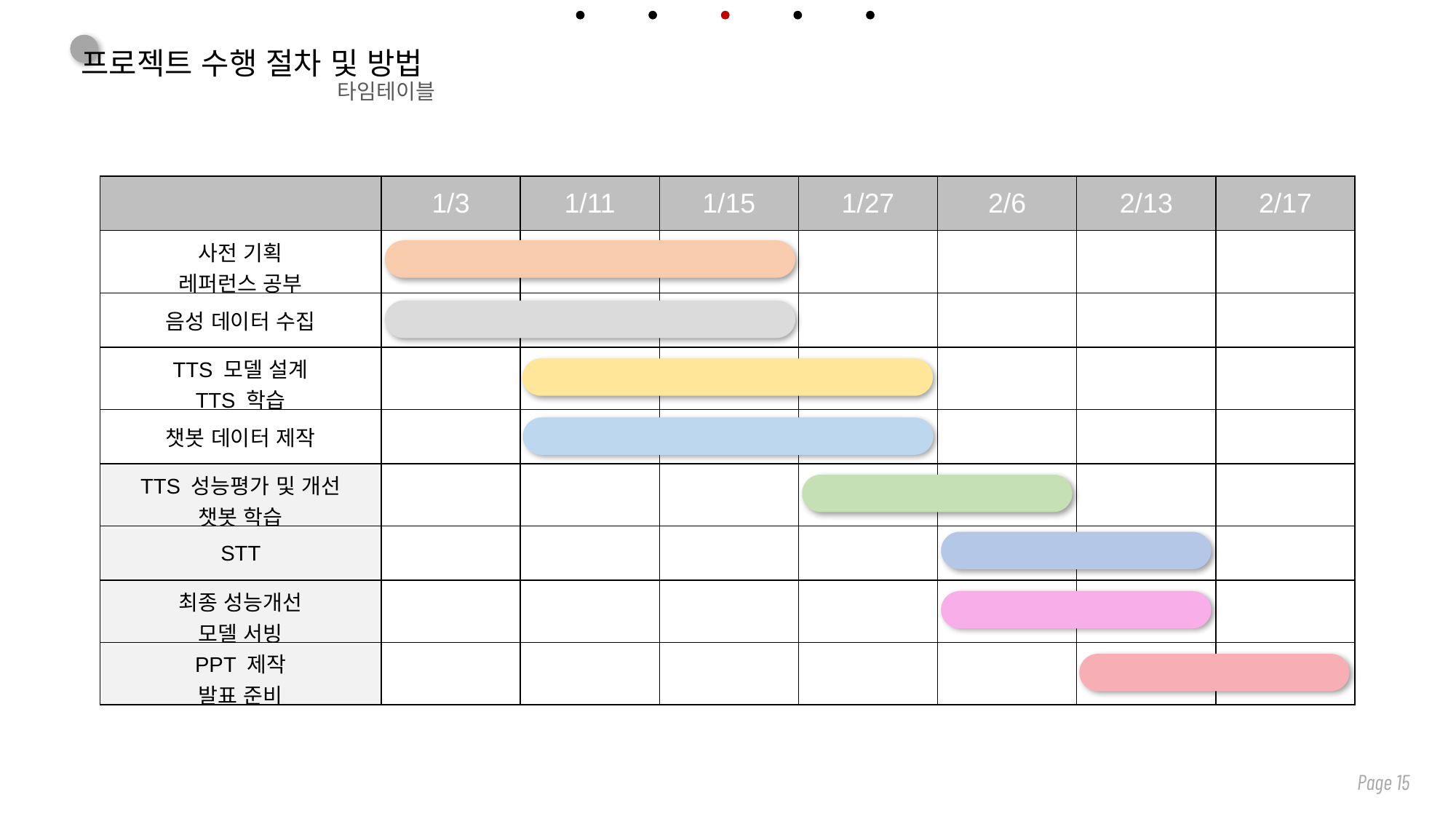

프로젝트 수행 절차 및 방법
타임테이블
|  | 1/3 | 1/11 | 1/15 | 1/27 | 2/6 | 2/13 | 2/17 |
| --- | --- | --- | --- | --- | --- | --- | --- |
| 사전 기획 레퍼런스 공부 |  |  |  |  |  |  |  |
| 음성 데이터 수집 |  |  |  |  |  |  |  |
| TTS 모델 설계 TTS 학습 |  |  |  |  |  |  |  |
| 챗봇 데이터 제작 |  |  |  |  |  |  |  |
| TTS 성능평가 및 개선 챗봇 학습 |  |  |  |  |  |  |  |
| STT |  |  |  |  |  |  |  |
| 최종 성능개선 모델 서빙 |  |  |  |  |  |  |  |
| PPT 제작 발표 준비 |  |  |  |  |  |  |  |

Page 15